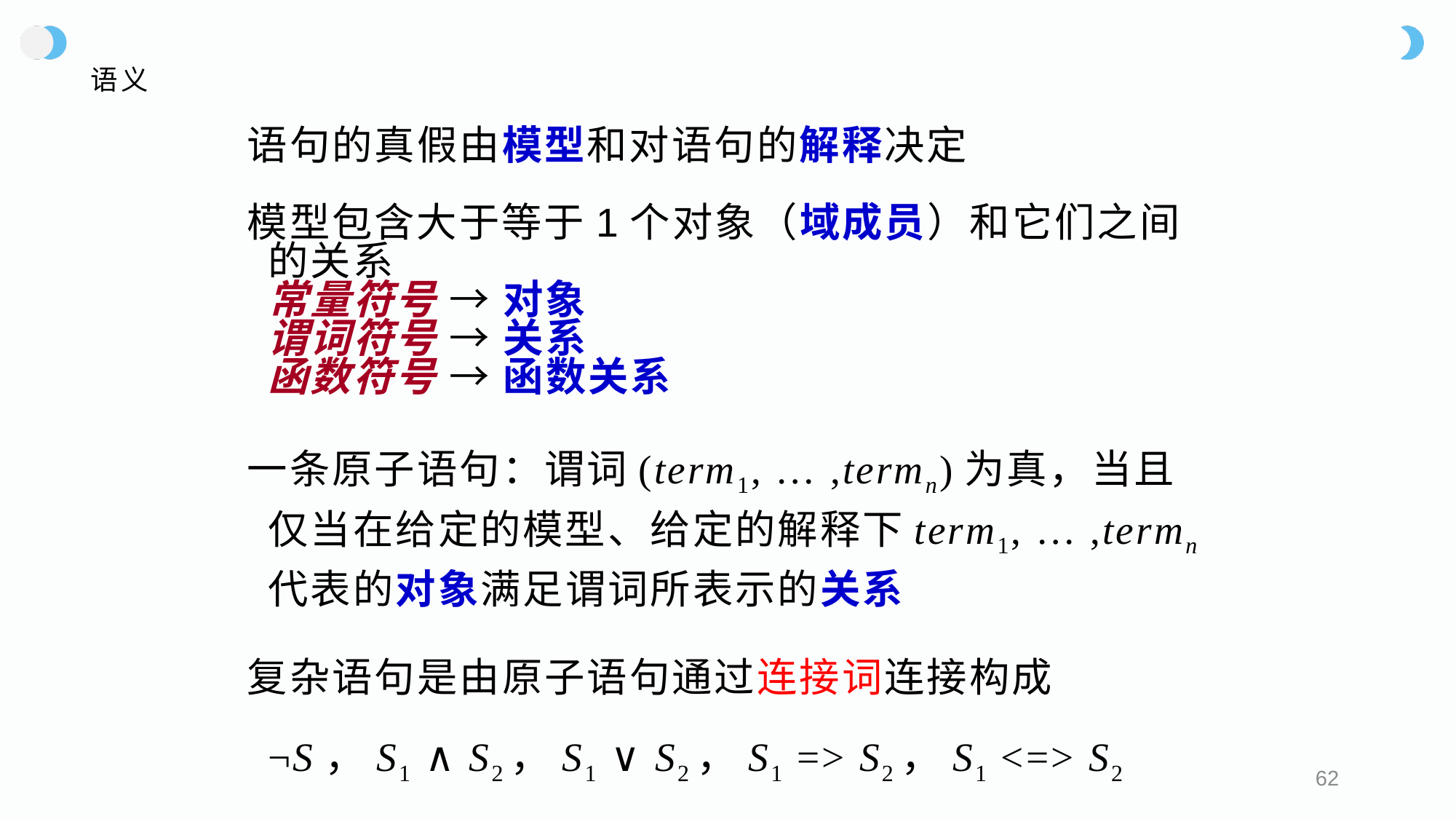

# 语义
语句的真假由模型和对语句的解释决定

模型包含大于等于1个对象（域成员）和它们之间的关系
		常量符号 → 对象
		谓词符号 → 关系
		函数符号 → 函数关系

一条原子语句：谓词(term1, … ,termn)为真，当且仅当在给定的模型、给定的解释下term1, … ,termn代表的对象满足谓词所表示的关系
复杂语句是由原子语句通过连接词连接构成
	¬S，S1 ∧ S2，S1 ∨ S2，S1 => S2，S1 <=> S2

62